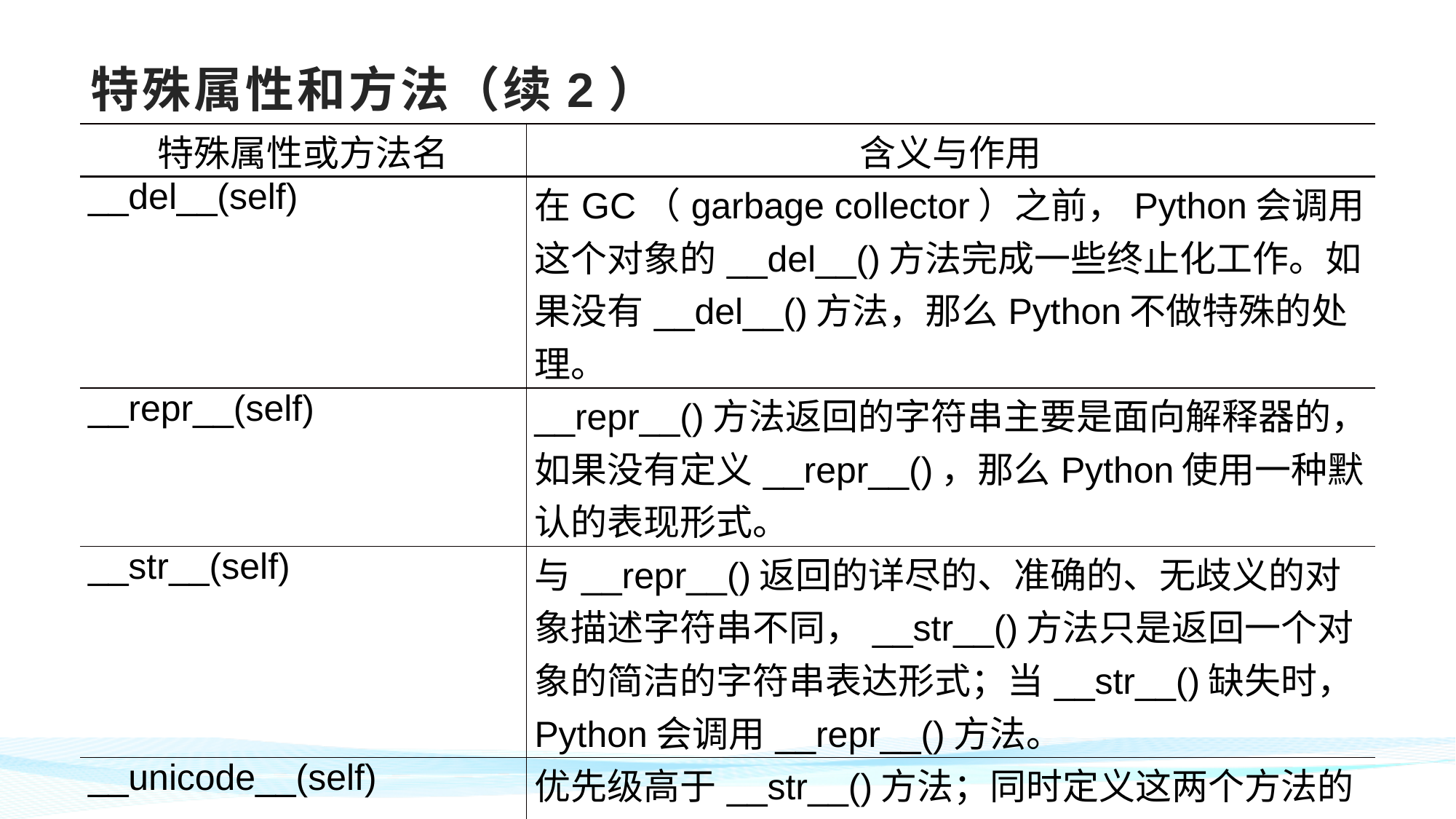

# 特殊属性和方法（续2）
| 特殊属性或方法名 | 含义与作用 |
| --- | --- |
| \_\_del\_\_(self) | 在GC（garbage collector）之前，Python会调用这个对象的\_\_del\_\_()方法完成一些终止化工作。如果没有\_\_del\_\_()方法，那么Python不做特殊的处理。 |
| \_\_repr\_\_(self) | \_\_repr\_\_()方法返回的字符串主要是面向解释器的，如果没有定义\_\_repr\_\_()，那么Python使用一种默认的表现形式。 |
| \_\_str\_\_(self) | 与\_\_repr\_\_()返回的详尽的、准确的、无歧义的对象描述字符串不同，\_\_str\_\_()方法只是返回一个对象的简洁的字符串表达形式；当\_\_str\_\_()缺失时，Python会调用\_\_repr\_\_()方法。 |
| \_\_unicode\_\_(self) | 优先级高于\_\_str\_\_()方法；同时定义这两个方法的实例，调用结果则相同。 |